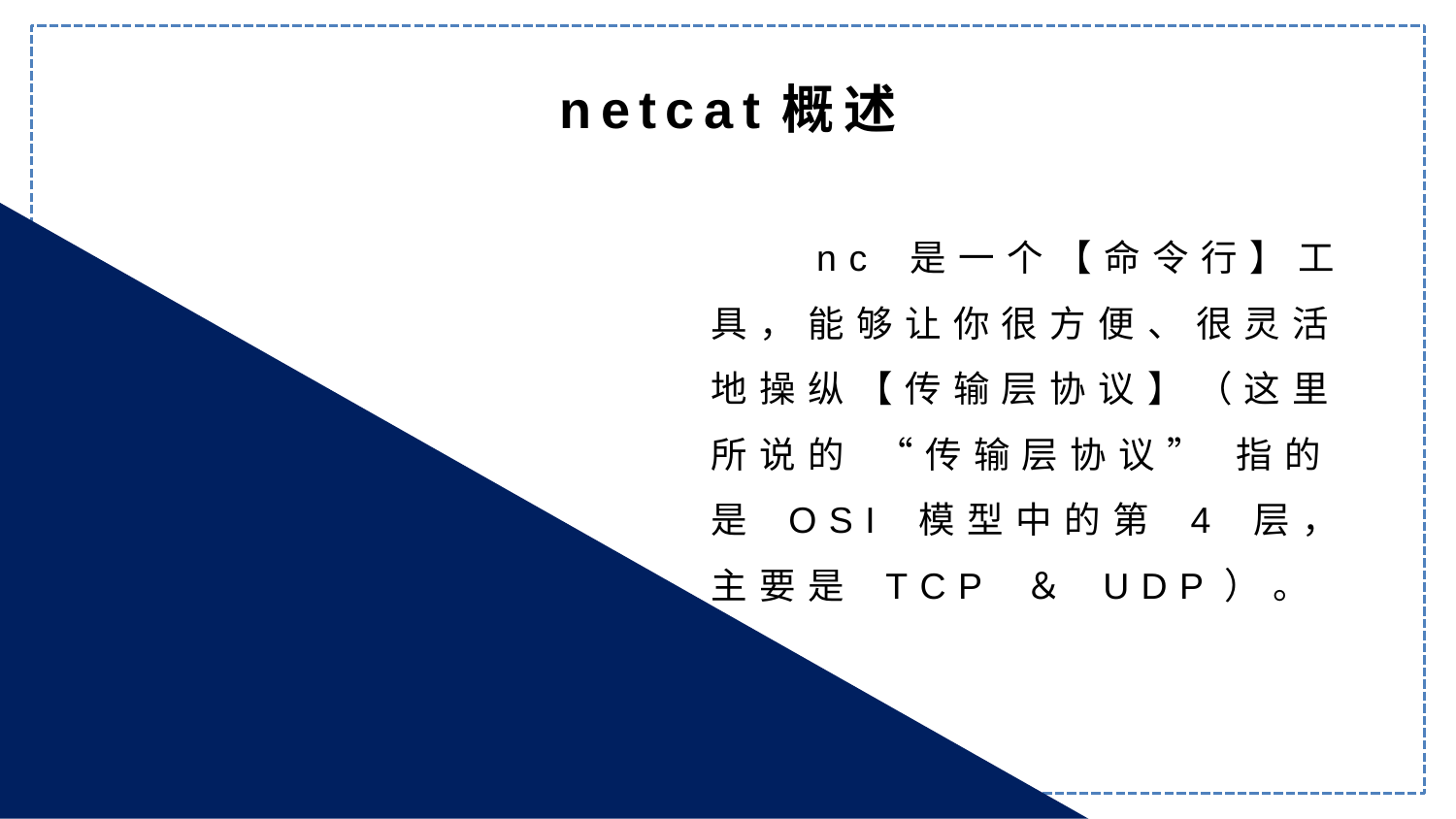

netcat概述

　　nc 是一个【命令行】工具，能够让你很方便、很灵活地操纵【传输层协议】（这里所说的 “传输层协议” 指的是 OSI 模型中的第 4 层，主要是 TCP ＆ UDP）。